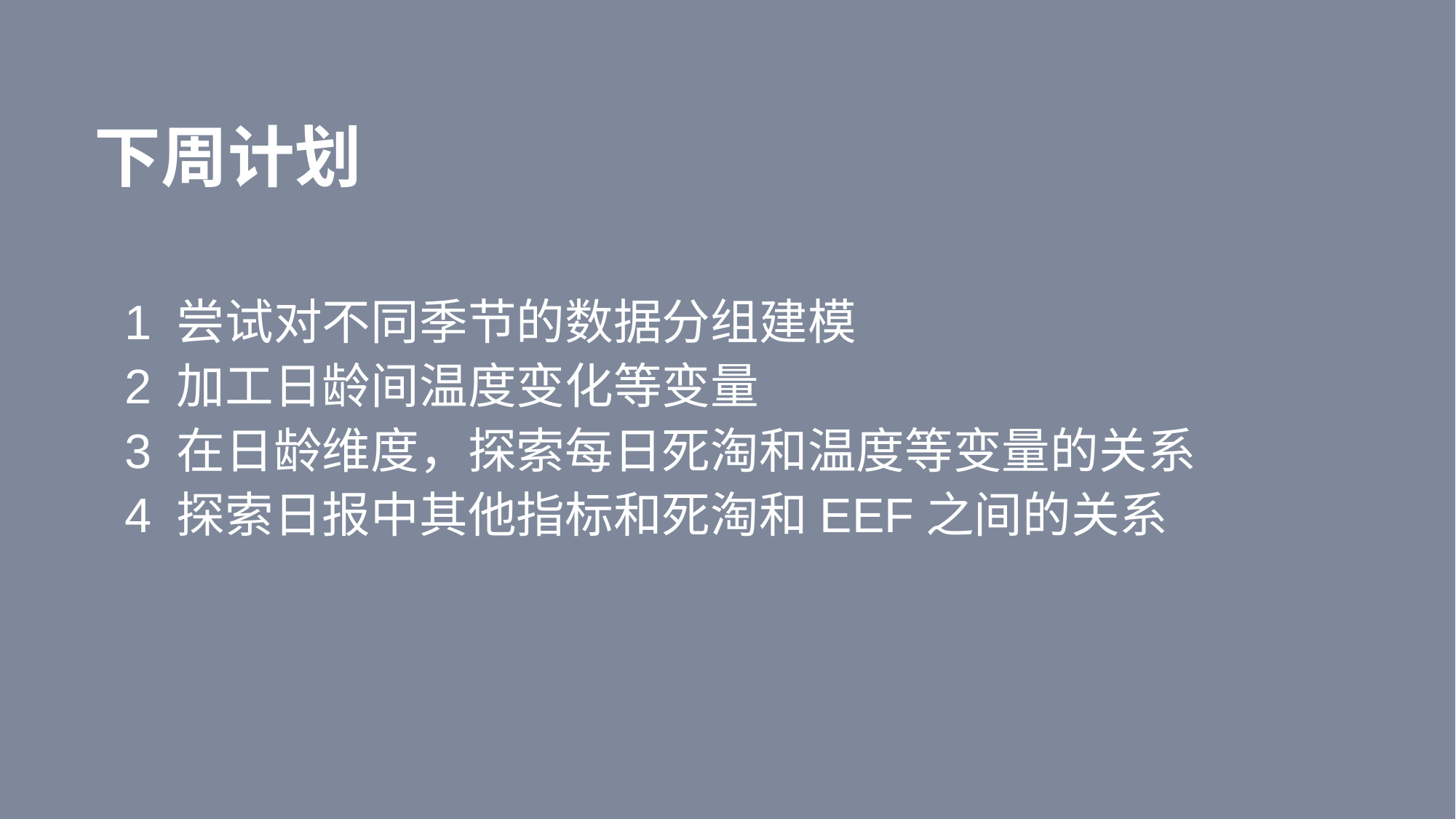

# 下周计划
1 尝试对不同季节的数据分组建模
2 加工日龄间温度变化等变量
3 在日龄维度，探索每日死淘和温度等变量的关系
4 探索日报中其他指标和死淘和EEF之间的关系